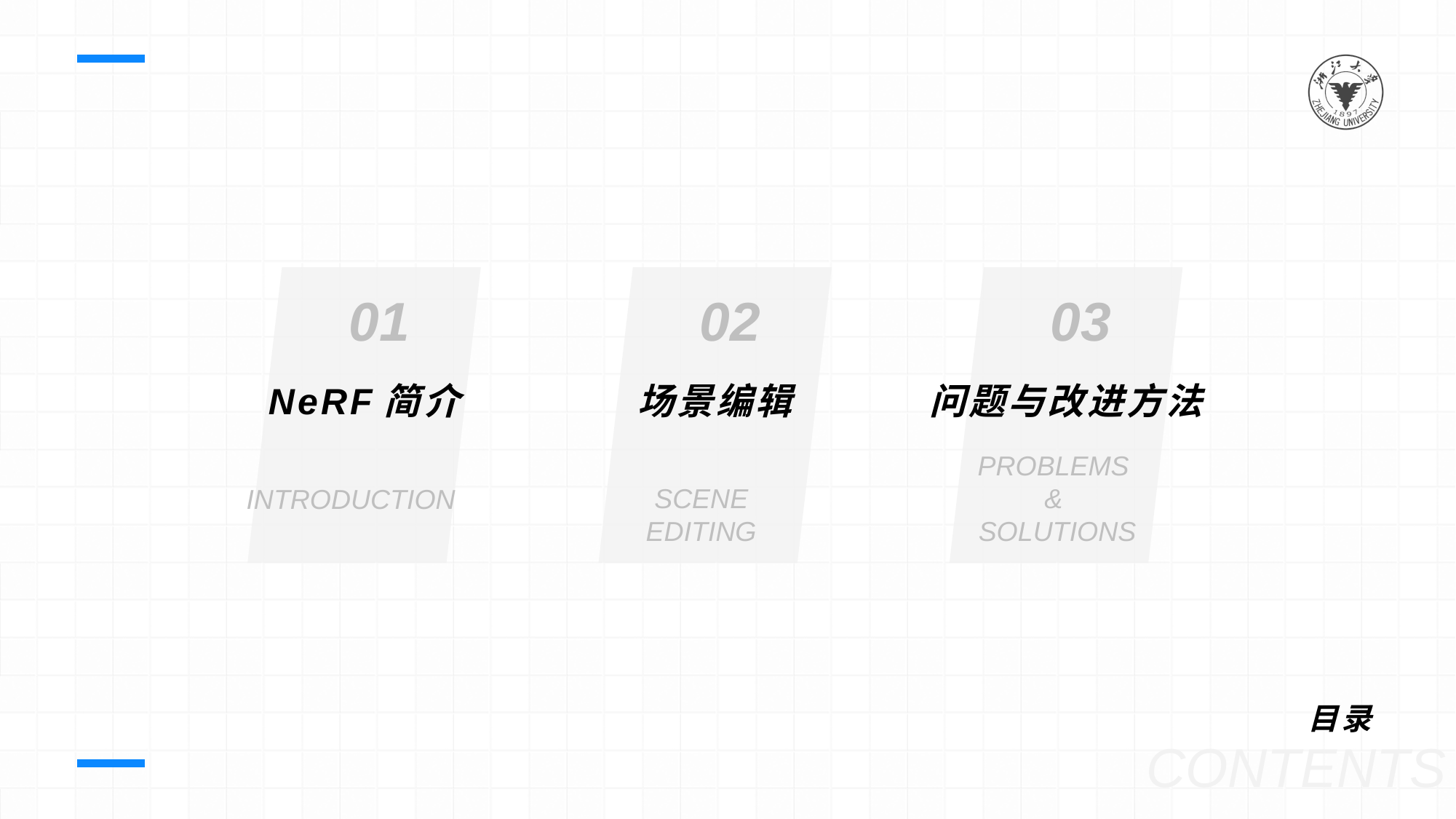

01
02
03
NeRF简介
场景编辑
问题与改进方法
PROBLEMS
&
SOLUTIONS
SCENE EDITING
INTRODUCTION
目录
CONTENTS